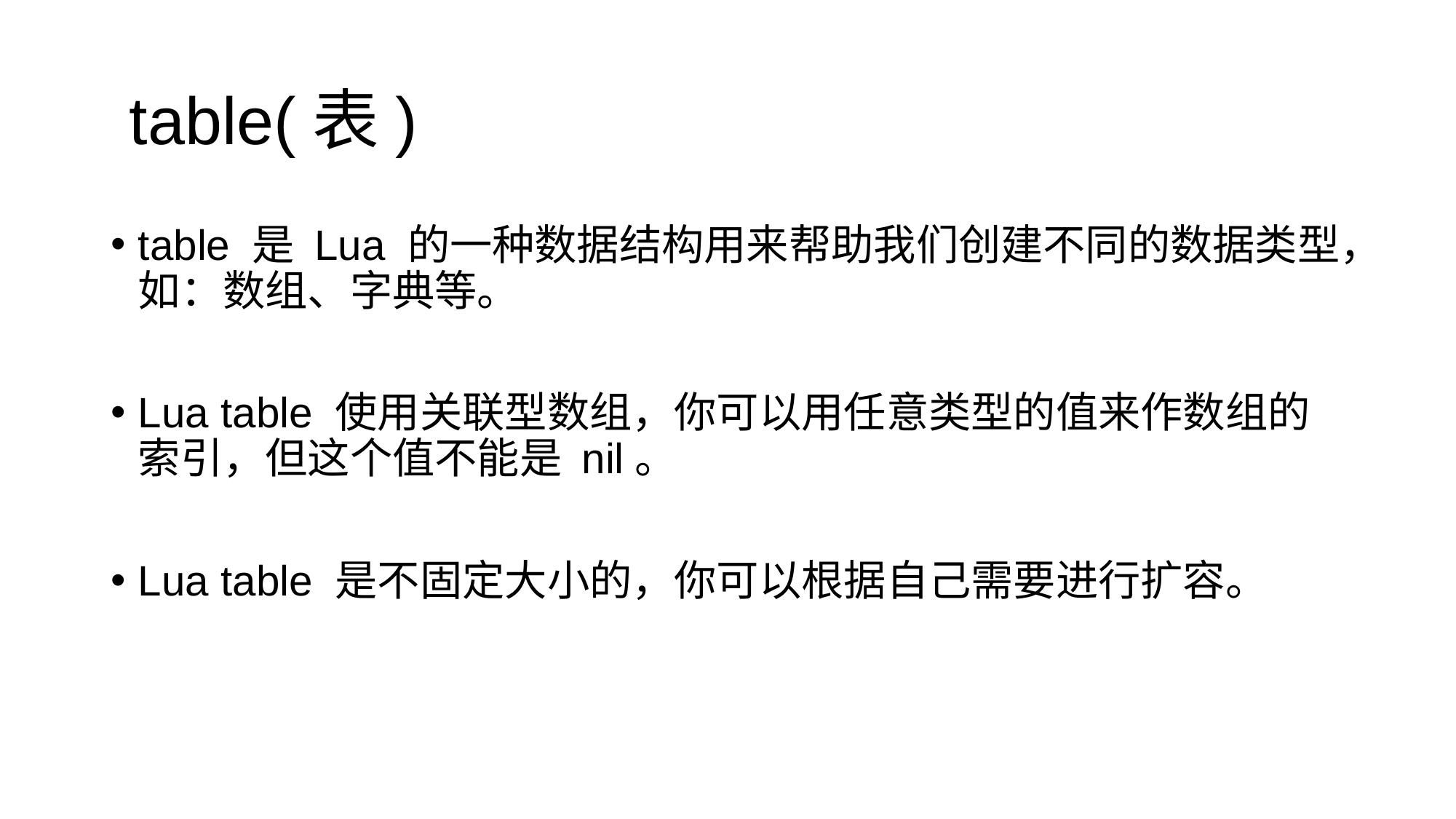

# table(表)
table 是 Lua 的一种数据结构用来帮助我们创建不同的数据类型，如：数组、字典等。

Lua table 使用关联型数组，你可以用任意类型的值来作数组的索引，但这个值不能是 nil。

Lua table 是不固定大小的，你可以根据自己需要进行扩容。